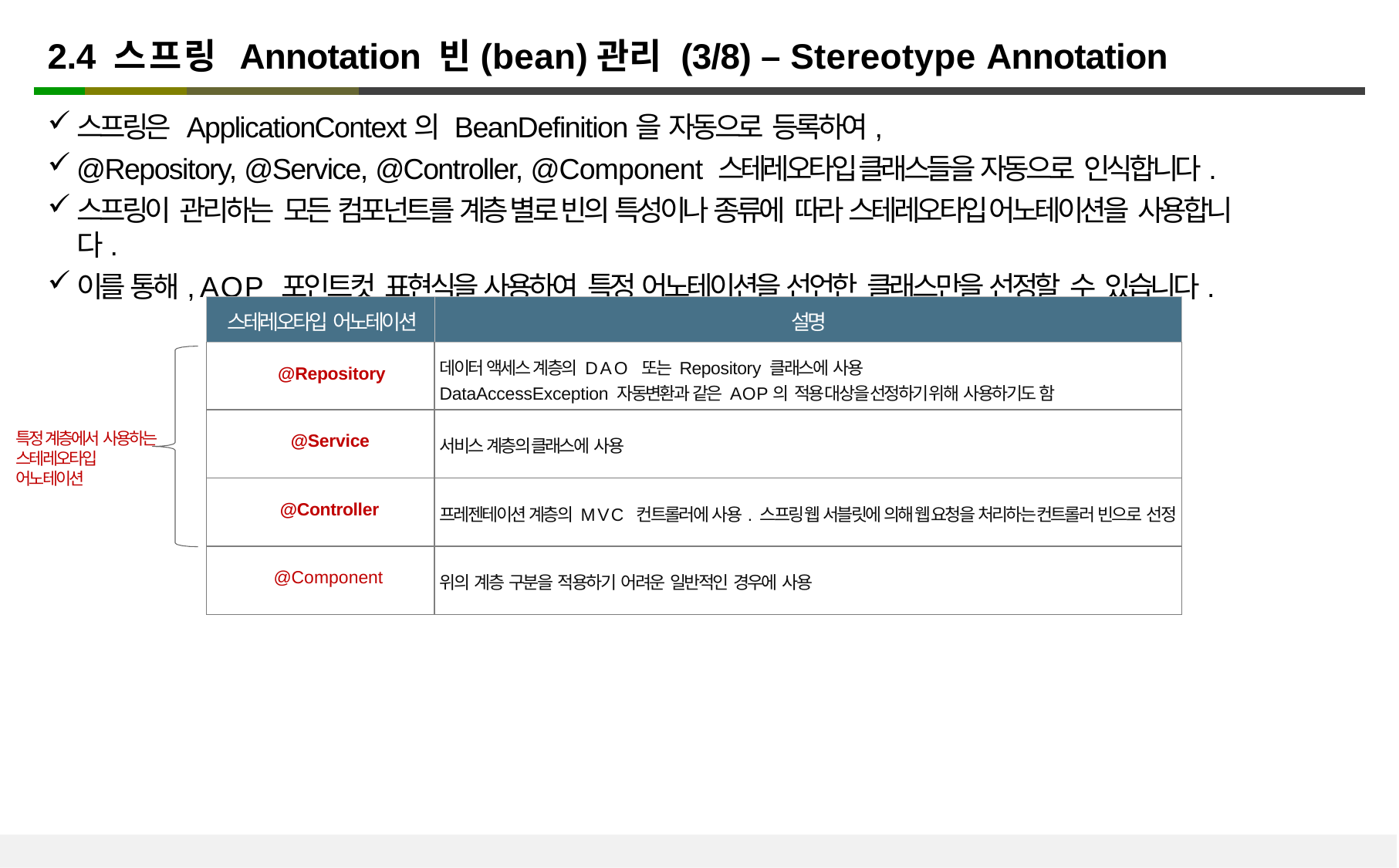

# 2.4 스프링 Annotation 빈(bean)관리 (3/8) – Stereotype Annotation
스프링은 ApplicationContext의 BeanDefinition을 자동으로 등록하여,
@Repository, @Service, @Controller, @Component 스테레오타입 클래스들을 자동으로 인식합니다.
스프링이 관리하는  모든 컴포넌트를 계층 별로 빈의 특성이나 종류에  따라 스테레오타입 어노테이션을 사용합니다.
이를 통해, AOP 포인트컷 표현식을 사용하여  특정 어노테이션을 선언한  클래스만을 선정할  수 있습니다.
| 스테레오타입 어노테이션 | 설명 |
| --- | --- |
| @Repository | 데이터 액세스 계층의 DAO 또는 Repository 클래스에 사용 DataAccessException 자동변환과 같은 AOP의 적용 대상을 선정하기 위해 사용하기도 함 |
| @Service | 서비스 계층의 클래스에 사용 |
| @Controller | 프레젠테이션 계층의 MVC 컨트롤러에 사용. 스프링 웹 서블릿에 의해 웹 요청을 처리하는 컨트롤러 빈으로 선정 |
| @Component | 위의 계층 구분을 적용하기 어려운 일반적인 경우에 사용 |

특정 계층에서  사용하는  스테레오타입  어노테이션